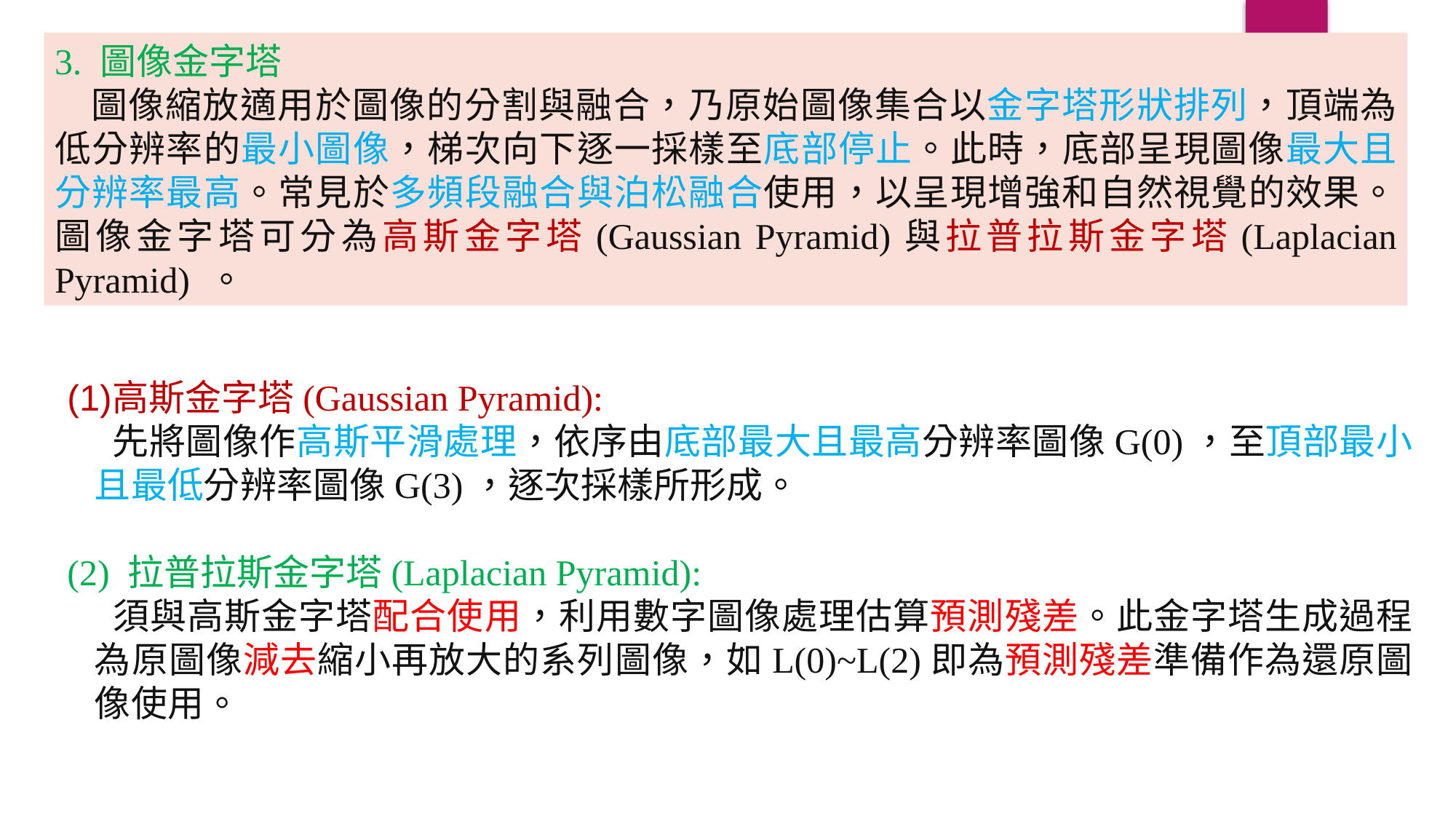

3. 圖像金字塔
圖像縮放適用於圖像的分割與融合，乃原始圖像集合以金字塔形狀排列，頂端為低分辨率的最小圖像，梯次向下逐一採樣至底部停止。此時，底部呈現圖像最大且分辨率最高。常見於多頻段融合與泊松融合使用，以呈現增強和自然視覺的效果。圖像金字塔可分為高斯金字塔(Gaussian Pyramid)與拉普拉斯金字塔(Laplacian Pyramid) 。
高斯金字塔(Gaussian Pyramid):
 先將圖像作高斯平滑處理，依序由底部最大且最高分辨率圖像G(0)，至頂部最小且最低分辨率圖像G(3)，逐次採樣所形成。

(2) 拉普拉斯金字塔(Laplacian Pyramid):
 須與高斯金字塔配合使用，利用數字圖像處理估算預測殘差。此金字塔生成過程為原圖像減去縮小再放大的系列圖像，如L(0)~L(2)即為預測殘差準備作為還原圖像使用。